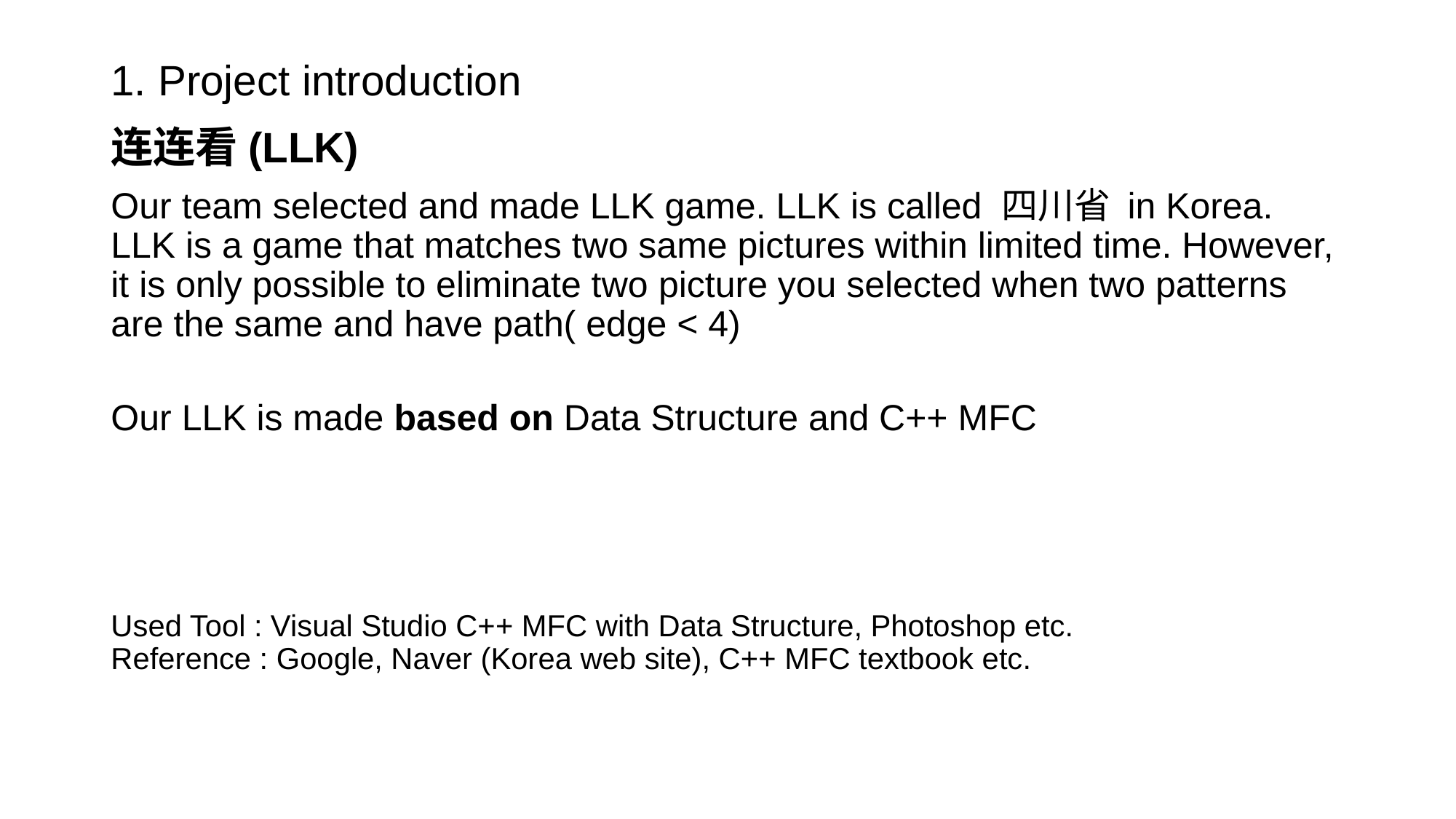

# 1. Project introduction
连连看(LLK)
Our team selected and made LLK game. LLK is called 四川省 in Korea. LLK is a game that matches two same pictures within limited time. However, it is only possible to eliminate two picture you selected when two patterns are the same and have path( edge < 4)
Our LLK is made based on Data Structure and C++ MFC

Used Tool : Visual Studio C++ MFC with Data Structure, Photoshop etc.
Reference : Google, Naver (Korea web site), C++ MFC textbook etc.